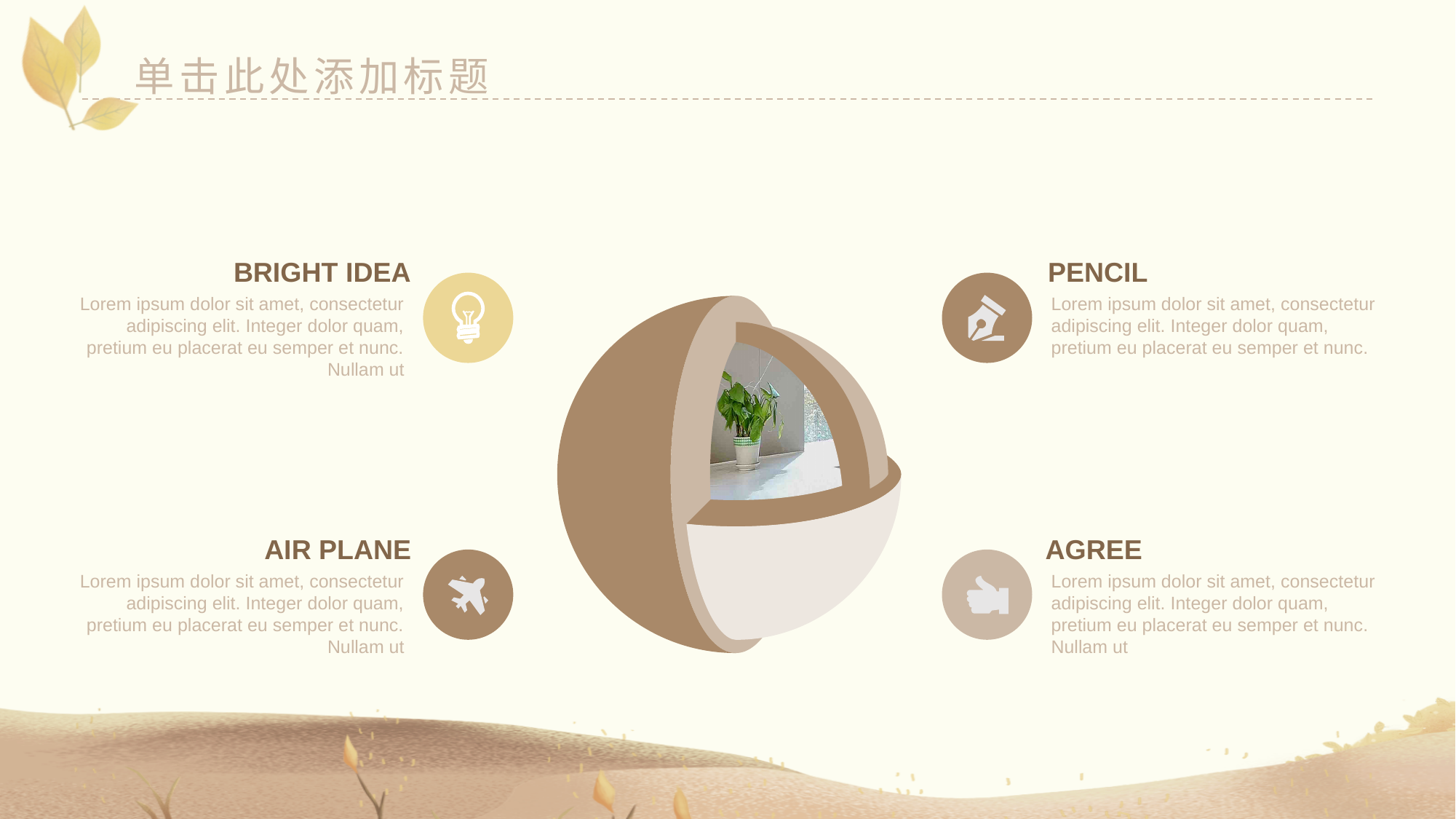

单击此处添加标题
BRIGHT IDEA
Lorem ipsum dolor sit amet, consectetur adipiscing elit. Integer dolor quam, pretium eu placerat eu semper et nunc. Nullam ut
PENCIL
Lorem ipsum dolor sit amet, consectetur adipiscing elit. Integer dolor quam, pretium eu placerat eu semper et nunc.

AIR PLANE
Lorem ipsum dolor sit amet, consectetur adipiscing elit. Integer dolor quam, pretium eu placerat eu semper et nunc. Nullam ut
AGREE
Lorem ipsum dolor sit amet, consectetur adipiscing elit. Integer dolor quam, pretium eu placerat eu semper et nunc. Nullam ut